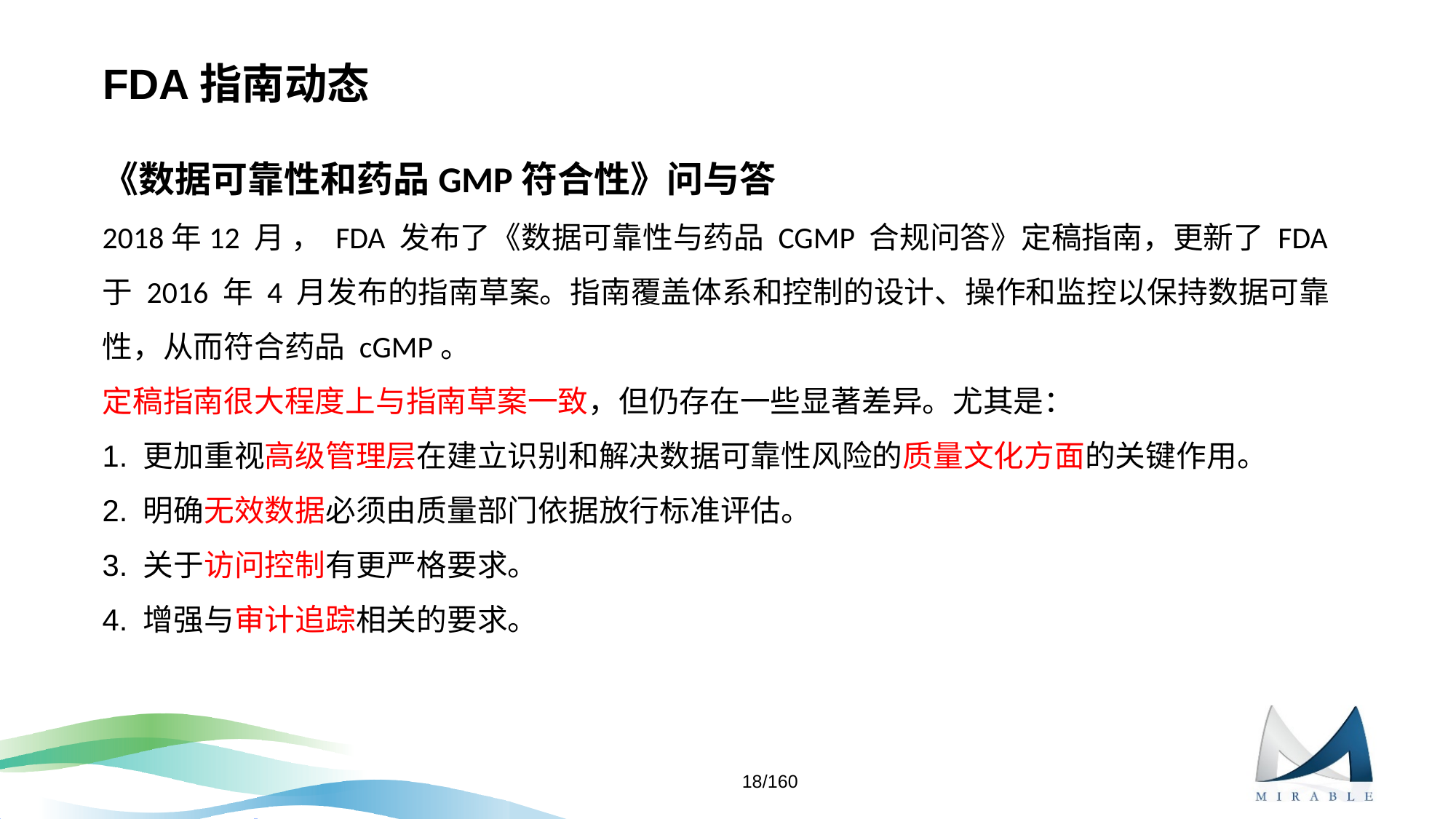

# FDA指南动态
《数据可靠性和药品GMP符合性》问与答
2018年12 月 ， FDA 发布了《数据可靠性与药品 CGMP 合规问答》定稿指南，更新了 FDA 于 2016 年 4 月发布的指南草案。指南覆盖体系和控制的设计、操作和监控以保持数据可靠性，从而符合药品 cGMP。
定稿指南很大程度上与指南草案一致，但仍存在一些显著差异。尤其是：
更加重视高级管理层在建立识别和解决数据可靠性风险的质量文化方面的关键作用。
明确无效数据必须由质量部门依据放行标准评估。
关于访问控制有更严格要求。
增强与审计追踪相关的要求。
18/160